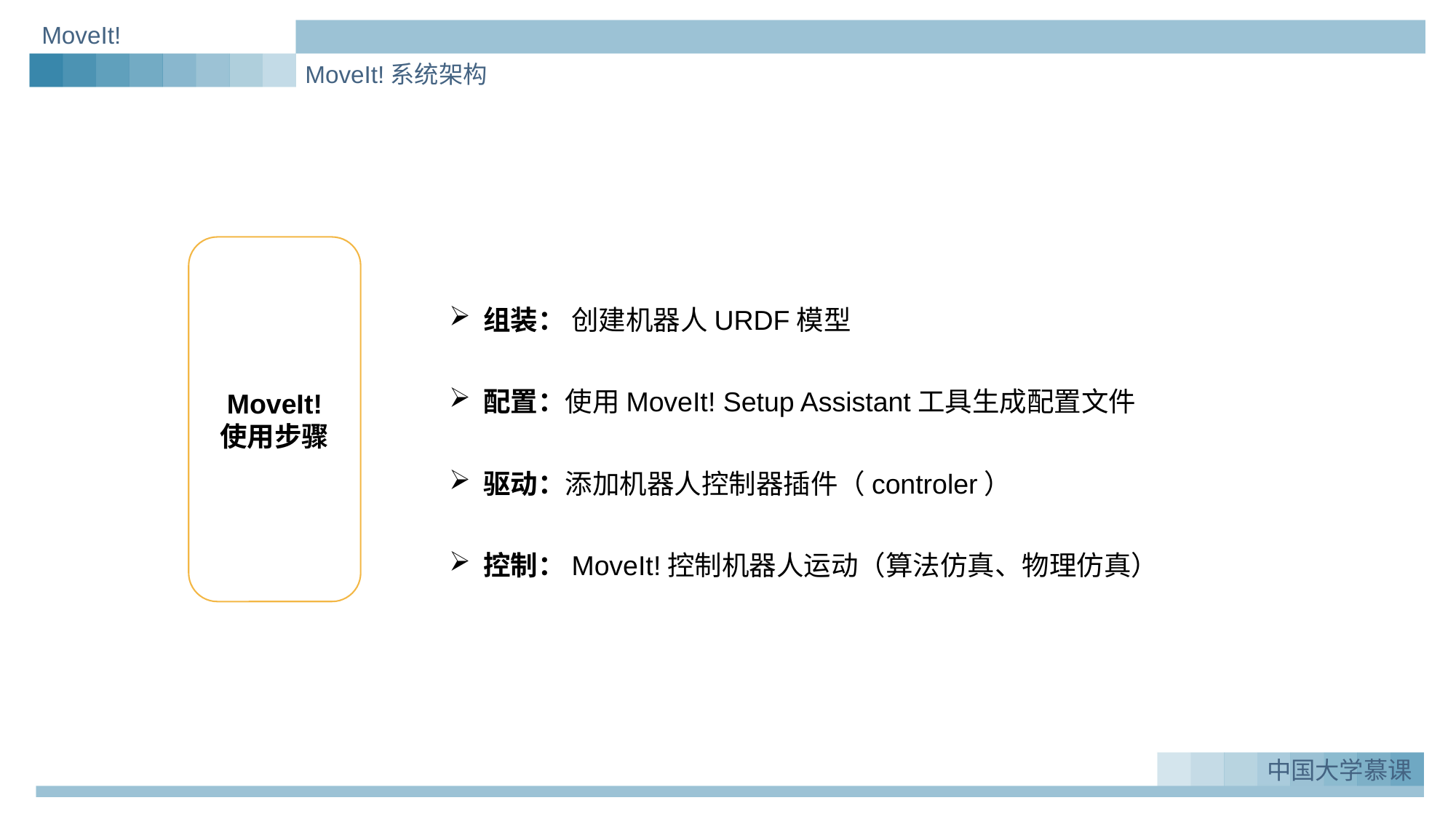

MoveIt!
MoveIt!系统架构
MoveIt!
使用步骤
组装： 创建机器人URDF模型
配置：使用MoveIt! Setup Assistant工具生成配置文件
驱动：添加机器人控制器插件（controler）
控制：MoveIt!控制机器人运动（算法仿真、物理仿真）
中国大学慕课